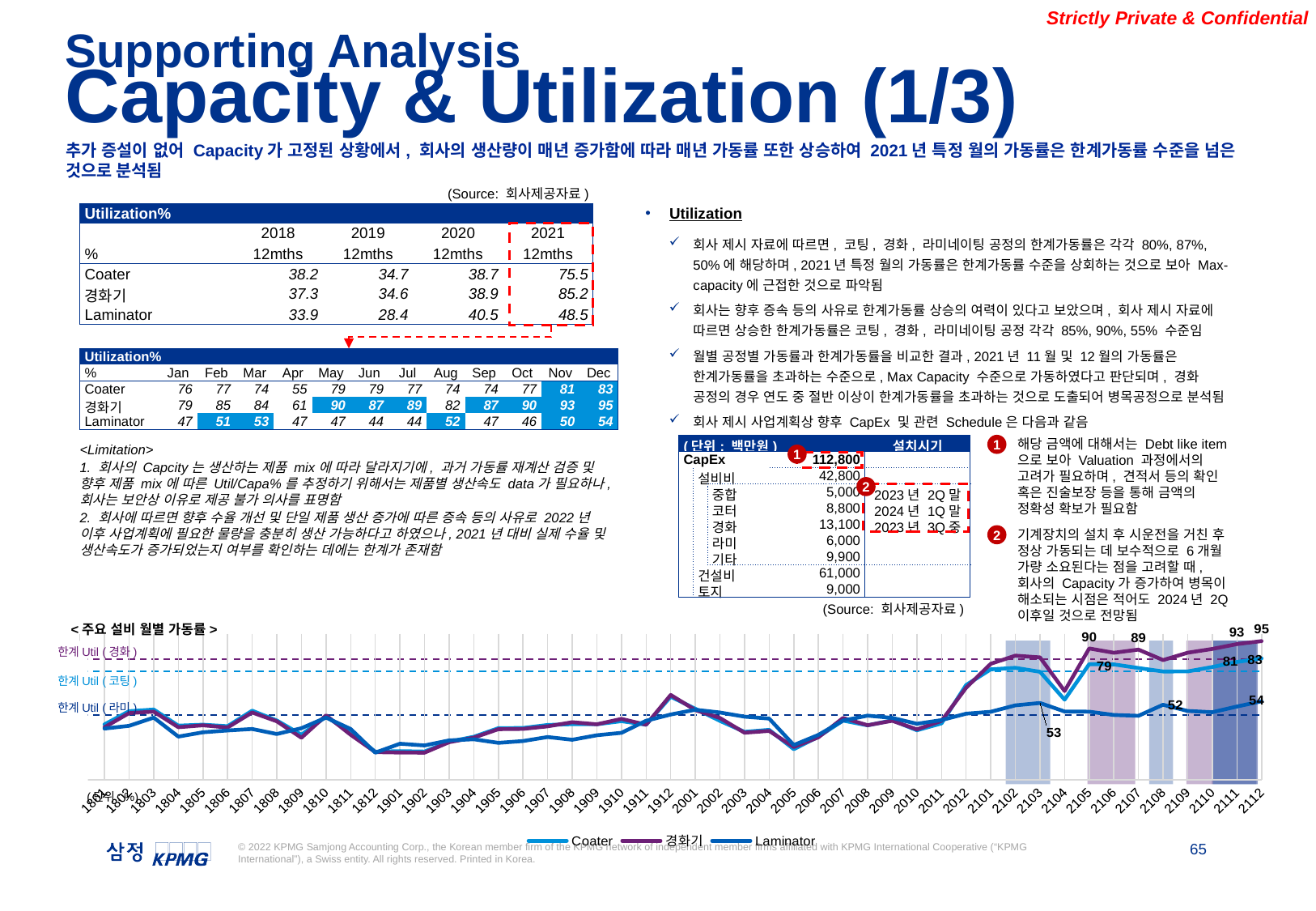

Supporting Analysis
Capacity & Utilization (1/3)
추가 증설이 없어 Capacity가 고정된 상황에서, 회사의 생산량이 매년 증가함에 따라 매년 가동률 또한 상승하여 2021년 특정 월의 가동률은 한계가동률 수준을 넘은 것으로 분석됨
(Source: 회사제공자료)
Utilization
회사 제시 자료에 따르면, 코팅, 경화, 라미네이팅 공정의 한계가동률은 각각 80%, 87%, 50%에 해당하며, 2021년 특정 월의 가동률은 한계가동률 수준을 상회하는 것으로 보아 Max-capacity에 근접한 것으로 파악됨
회사는 향후 증속 등의 사유로 한계가동률 상승의 여력이 있다고 보았으며, 회사 제시 자료에 따르면 상승한 한계가동률은 코팅, 경화, 라미네이팅 공정 각각 85%, 90%, 55% 수준임
월별 공정별 가동률과 한계가동률을 비교한 결과, 2021년 11월 및 12월의 가동률은 한계가동률을 초과하는 수준으로, Max Capacity 수준으로 가동하였다고 판단되며, 경화 공정의 경우 연도 중 절반 이상이 한계가동률을 초과하는 것으로 도출되어 병목공정으로 분석됨
회사 제시 사업계획상 향후 CapEx 및 관련 Schedule은 다음과 같음

| Utilization% |  |  |  |  |
| --- | --- | --- | --- | --- |
|  | 2018 | 2019 | 2020 | 2021 |
| % | 12mths | 12mths | 12mths | 12mths |
| Coater | 38.2 | 34.7 | 38.7 | 75.5 |
| 경화기 | 37.3 | 34.6 | 38.9 | 85.2 |
| Laminator | 33.9 | 28.4 | 40.5 | 48.5 |

| Utilization% |  |  |  |  |  |  |  |  |  |  |  |  |
| --- | --- | --- | --- | --- | --- | --- | --- | --- | --- | --- | --- | --- |
| % | Jan | Feb | Mar | Apr | May | Jun | Jul | Aug | Sep | Oct | Nov | Dec |
| Coater | 76 | 77 | 74 | 55 | 79 | 79 | 77 | 74 | 74 | 77 | 81 | 83 |
| 경화기 | 79 | 85 | 84 | 61 | 90 | 87 | 89 | 82 | 87 | 90 | 93 | 95 |
| Laminator | 47 | 51 | 53 | 47 | 47 | 44 | 44 | 52 | 47 | 46 | 50 | 54 |
1
| (단위: 백만원) |  |  |  | 설치시기 |
| --- | --- | --- | --- | --- |
| CapEx |  |  | 112,800 |  |
|  | 설비비 |  | 42,800 |  |
|  |  | 중합 | 5,000 | 2023년 2Q말 |
|  |  | 코터 | 8,800 | 2024년 1Q말 |
|  |  | 경화 | 13,100 | 2023년 3Q중 |
|  |  | 라미 | 6,000 |  |
|  |  | 기타 | 9,900 |  |
|  | 건설비 |  | 61,000 |  |
|  | 토지 |  | 9,000 |  |
해당 금액에 대해서는 Debt like item으로 보아 Valuation 과정에서의 고려가 필요하며, 견적서 등의 확인 혹은 진술보장 등을 통해 금액의 정확성 확보가 필요함
기계장치의 설치 후 시운전을 거친 후 정상 가동되는 데 보수적으로 6개월 가량 소요된다는 점을 고려할 때,  회사의 Capacity가 증가하여 병목이 해소되는 시점은 적어도 2024년 2Q 이후일 것으로 전망됨
<Limitation>
1. 회사의 Capcity는 생산하는 제품 mix에 따라 달라지기에, 과거 가동률 재계산 검증 및 향후 제품 mix에 따른 Util/Capa%를 추정하기 위해서는 제품별 생산속도 data가 필요하나, 회사는 보안상 이유로 제공 불가 의사를 표명함
2. 회사에 따르면 향후 수율 개선 및 단일 제품 생산 증가에 따른 증속 등의 사유로 2022년 이후 사업계획에 필요한 물량을 충분히 생산 가능하다고 하였으나, 2021년 대비 실제 수율 및 생산속도가 증가되었는지 여부를 확인하는 데에는 한계가 존재함
1

2

2
(Source: 회사제공자료)
<주요 설비 월별 가동률>

### Chart

| Category | Coater | 경화기 | Laminator |
|---|---|---|---|
|  | None | None | None |
| 1801 | 38.01 | 36.07 | 35.18 |
| 1802 | 47.06 | 45.77 | 37.04 |
| 1803 | 48.2 | 46.78 | 42.65 |
| 1804 | 37.16 | 36.08 | 29.7 |
| 1805 | 37.82 | 37.41 | 32.65 |
| 1806 | 36.78 | 35.9 | 33.88 |
| 1807 | 47.41 | 46.18 | 34.88 |
| 1808 | 40.69 | 40.16 | 31.44 |
| 1809 | 30.98 | 28.92 | 35.43 |
| 1810 | 43.32 | 44.2 | 42.71 |
| 1811 | 32.39 | 30.95 | 34.9 |
| 1812 | 19.36 | 19.08 | 18.7 |
| 1901 | 19.73 | 18.8 | 24.8 |
| 1902 | 19.46 | 18.7 | 23.63 |
| 1903 | 26.26 | 25.85 | 27.1 |
| 1904 | 29.53 | 28.97 | 27.87 |
| 1905 | 35.47 | 34.76 | 25.41 |
| 1906 | 35.58 | 34.96 | 26.63 |
| 1907 | 37.64 | 36.68 | 29.4 |
| 1908 | 38.22 | 39.53 | 27.52 |
| 1909 | 38.12 | 38.07 | 30.6 |
| 1910 | 40.26 | 41.78 | 32.27 |
| 1911 | 37.8 | 37.83 | 40.51 |
| 1912 | 57.02 | 58.18 | 44.82 |
| 2001 | 48.74 | 47.85 | 48.06 |
| 2002 | 40.45 | 42.4 | 46.18 |
| 2003 | 32.92 | 32.34 | 43.34 |
| 2004 | 34.28 | 33.6 | 42.03 |
| 2005 | 21.08 | 22.55 | 23.87 |
| 2006 | 29.57 | 29.24 | 30.88 |
| 2007 | 40.65 | 42.41 | 40.63 |
| 2008 | 37.4 | 37.49 | 44.03 |
| 2009 | 40.84 | 40.53 | 42.48 |
| 2010 | 33.99 | 34.65 | 38.45 |
| 2011 | 38.7 | 40.43 | 40.98 |
| 2012 | 64.96 | 63.08 | 45.36 |
| 2101 | 75.66 | 79.46 | 46.69 |
| 2102 | 76.74 | 85.05 | 51.04 |
| 2103 | 74.02 | 83.86 | 52.7 |
| 2104 | 54.94 | 60.86 | 46.87 |
| 2105 | 79.24 | 89.98 | 46.75 |
| 2106 | 79.1 | 87.02 | 44.46 |
| 2107 | 76.6 | 89.19 | 43.94 |
| 2108 | 74.24 | 82.03 | 51.5 |
| 2109 | 74.29 | 87.04 | 47.21 |
| 2110 | 77.28 | 89.66 | 46.37 |
| 2111 | 80.76 | 92.96 | 50.25 |
| 2112 | 83.16 | 95.01 | 53.83 |

한계Util (경화)
한계Util (코팅)
한계Util (라미)
(단위: %)